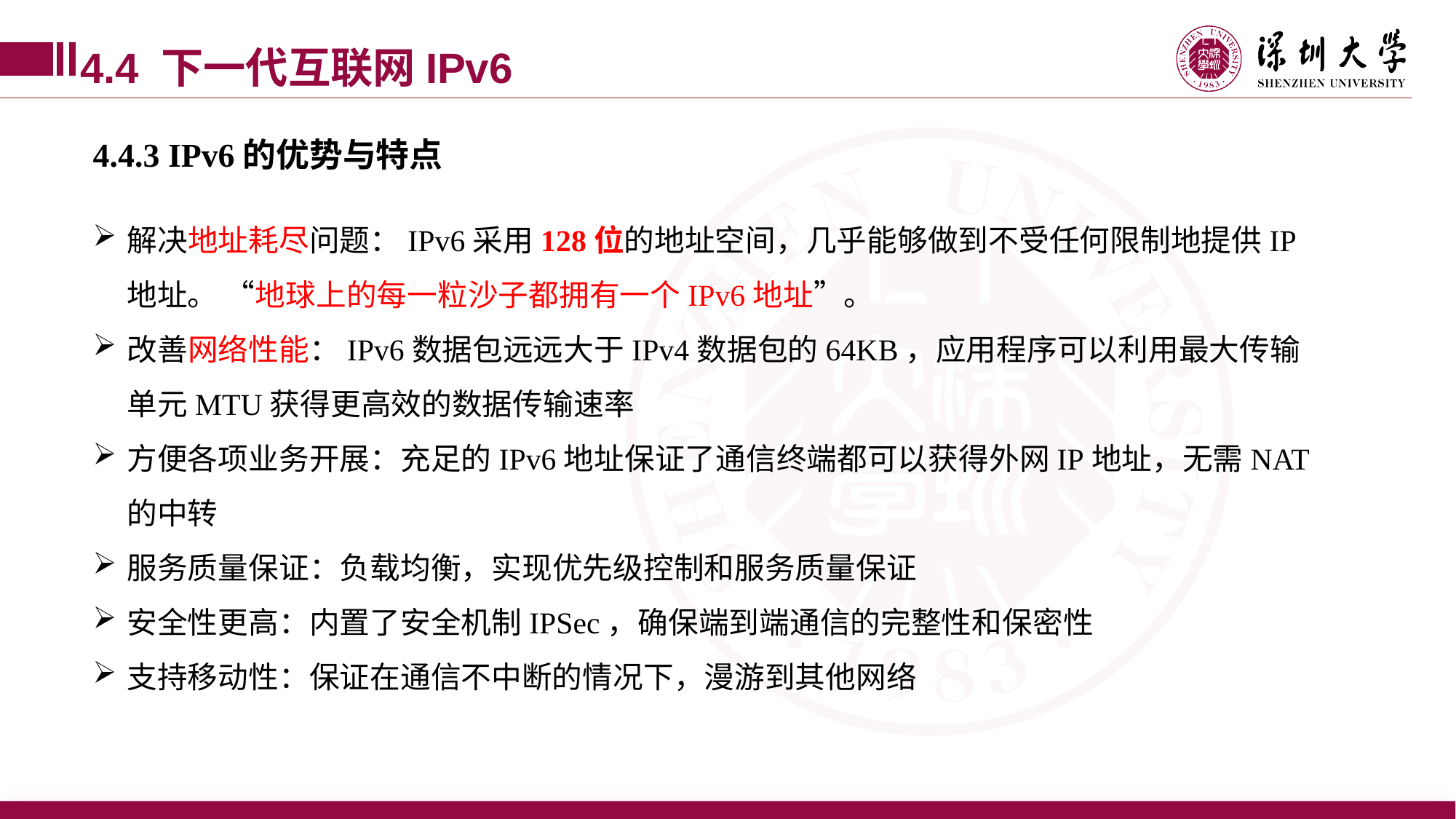

4.4 下一代互联网IPv6

4.4.3 IPv6的优势与特点
解决地址耗尽问题：IPv6采用128位的地址空间，几乎能够做到不受任何限制地提供IP地址。 “地球上的每一粒沙子都拥有一个IPv6地址”。
改善网络性能：IPv6数据包远远大于IPv4数据包的64KB，应用程序可以利用最大传输单元MTU获得更高效的数据传输速率
方便各项业务开展：充足的IPv6地址保证了通信终端都可以获得外网IP地址，无需NAT的中转
服务质量保证：负载均衡，实现优先级控制和服务质量保证
安全性更高：内置了安全机制IPSec，确保端到端通信的完整性和保密性
支持移动性：保证在通信不中断的情况下，漫游到其他网络